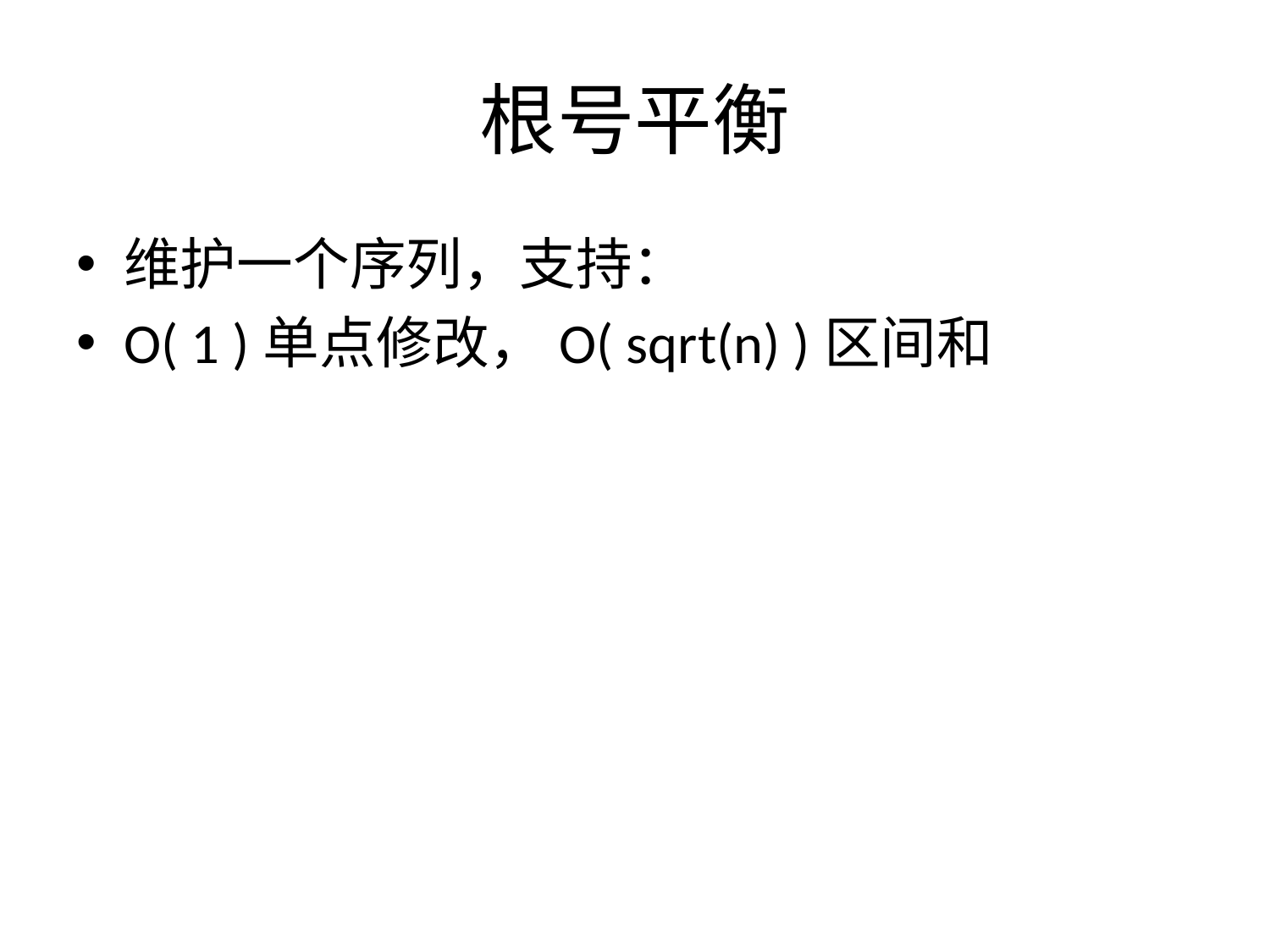

# 根号平衡
维护一个序列，支持：
O( 1 )单点修改，O( sqrt(n) )区间和